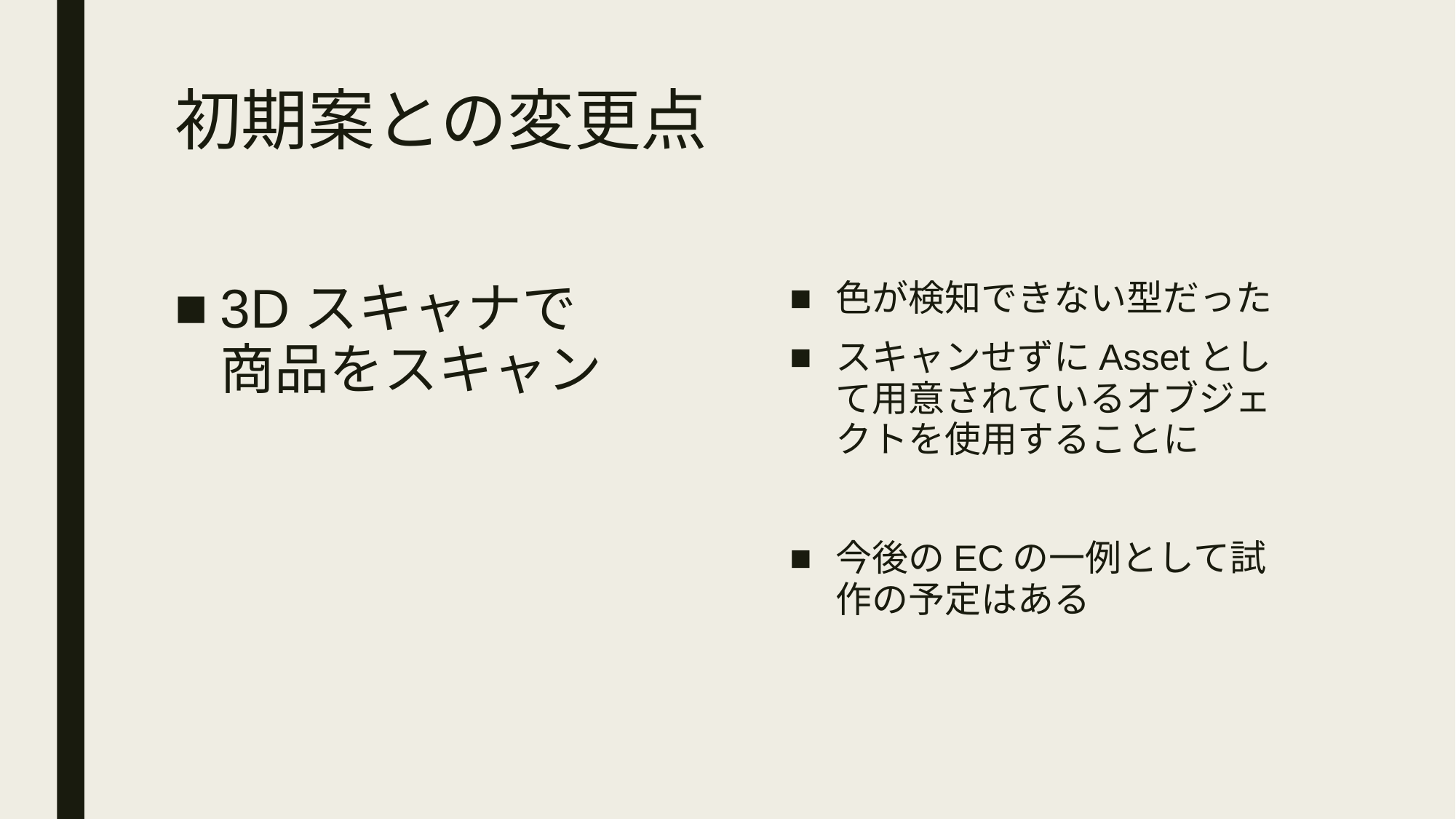

# 初期案との変更点
3Dスキャナで
商品をスキャン
色が検知できない型だった
スキャンせずにAssetとして用意されているオブジェクトを使用することに

今後のECの一例として試作の予定はある